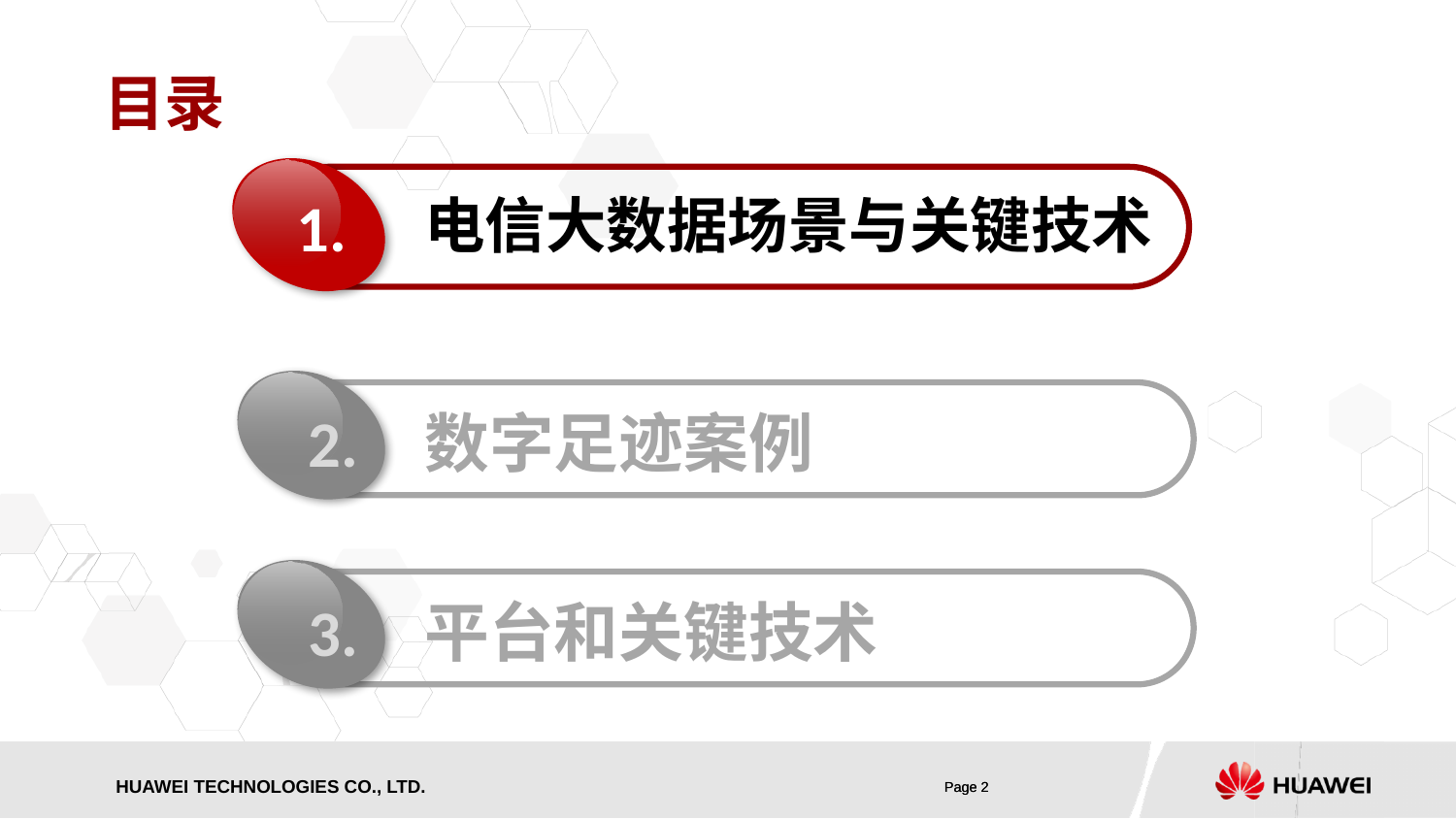

# 目录

电信大数据场景与关键技术
1.

2.
数字足迹案例

3.
平台和关键技术

Page 2